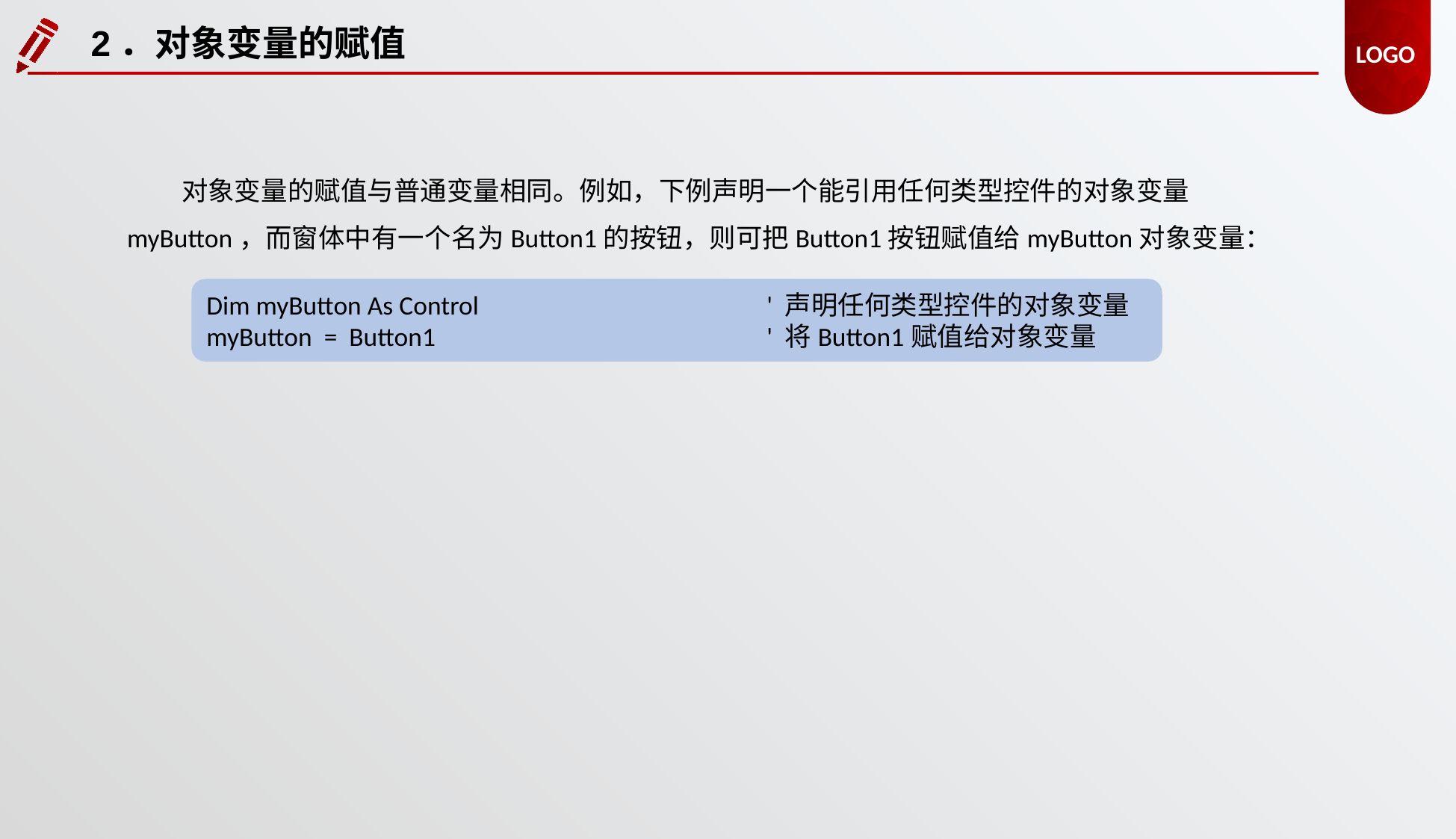

2．对象变量的赋值
对象变量的赋值与普通变量相同。例如，下例声明一个能引用任何类型控件的对象变量myButton，而窗体中有一个名为Button1的按钮，则可把Button1按钮赋值给myButton对象变量：
Dim myButton As Control			' 声明任何类型控件的对象变量
myButton  =  Button1			' 将Button1赋值给对象变量